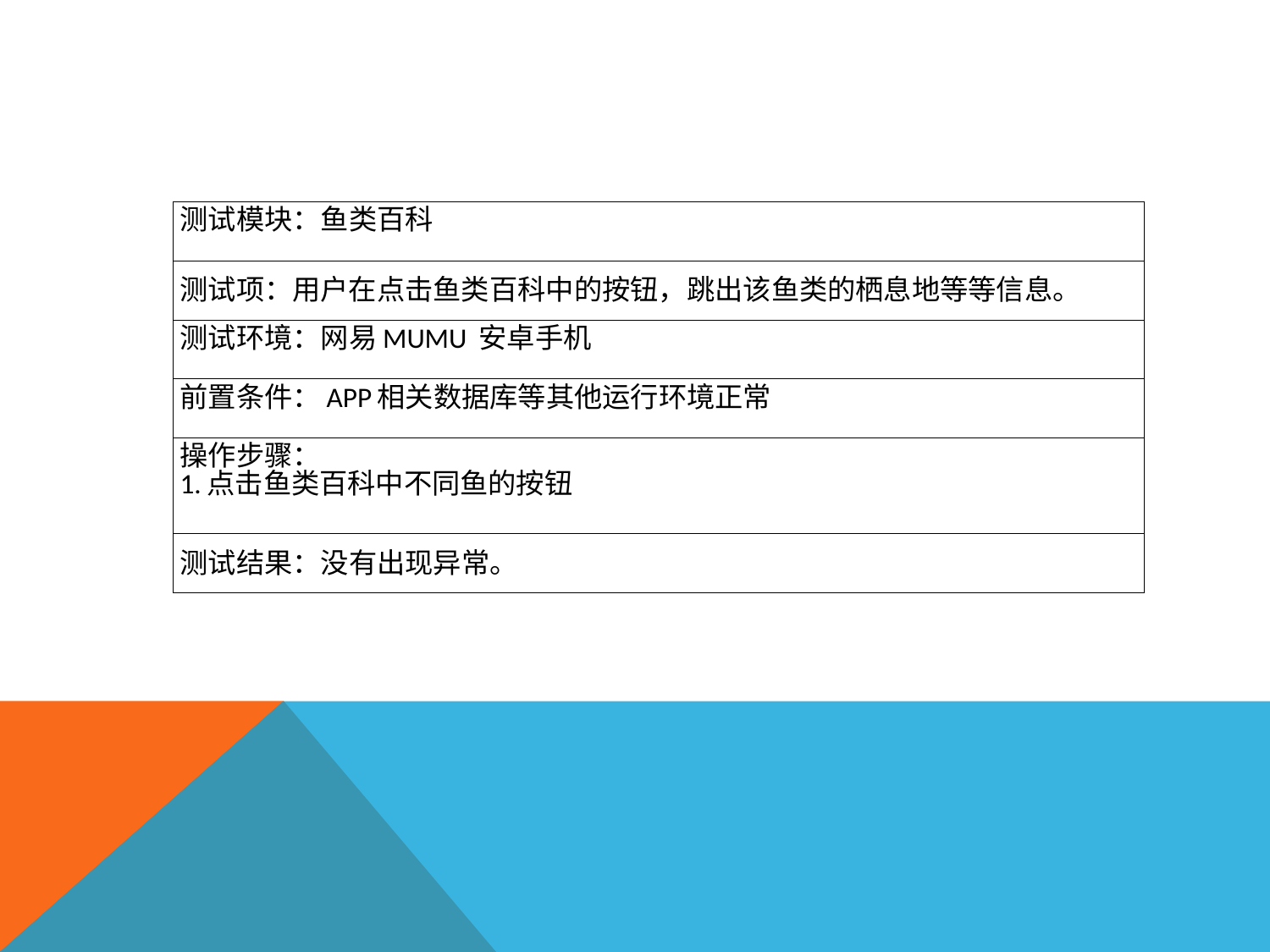

| 测试模块：鱼类百科 |
| --- |
| 测试项：用户在点击鱼类百科中的按钮，跳出该鱼类的栖息地等等信息。 |
| 测试环境：网易MUMU 安卓手机 |
| 前置条件：APP相关数据库等其他运行环境正常 |
| 操作步骤： 1.点击鱼类百科中不同鱼的按钮 |
| 测试结果：没有出现异常。 |